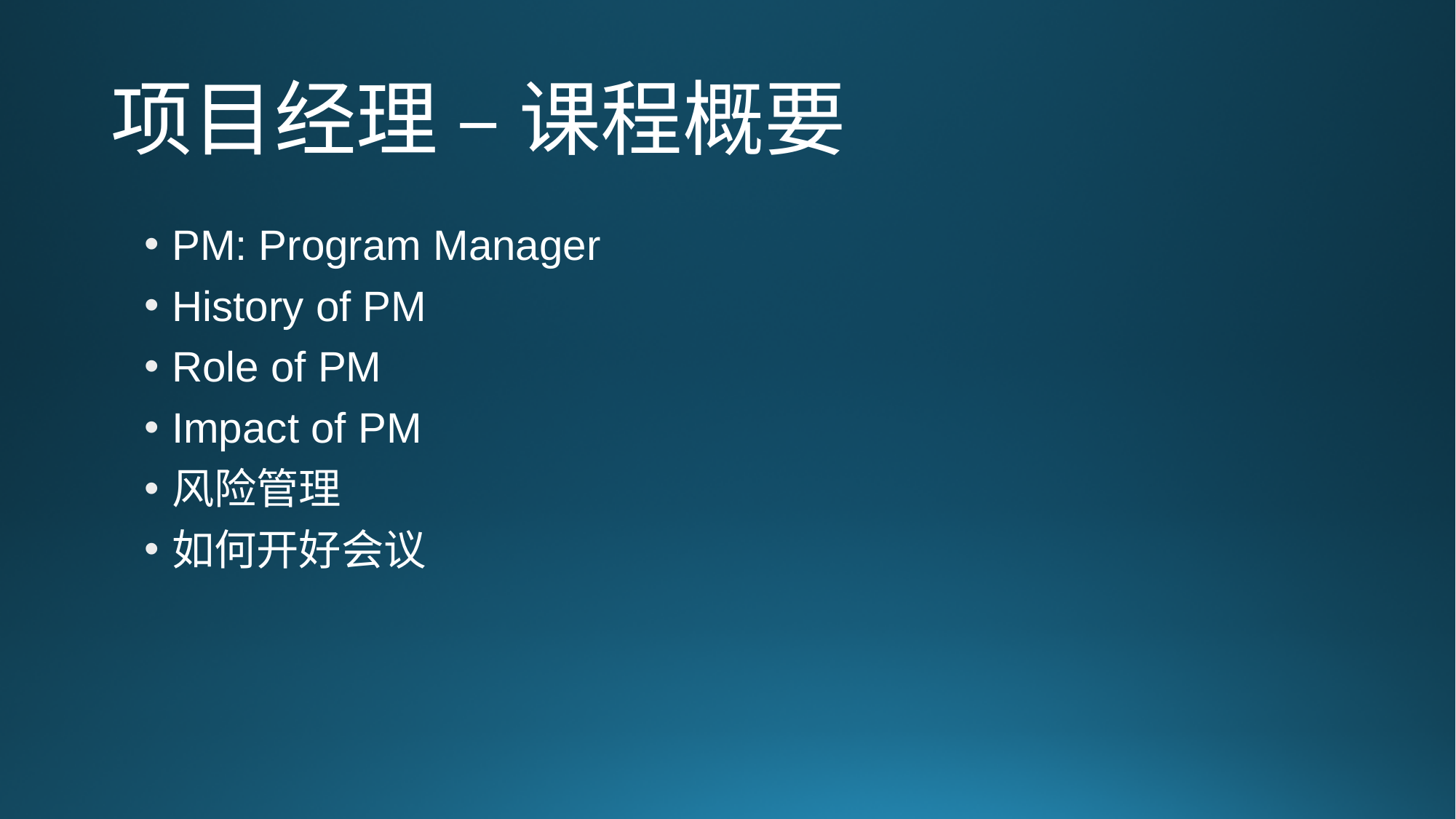

# 项目经理 – 课程概要
PM: Program Manager
History of PM
Role of PM
Impact of PM
风险管理
如何开好会议